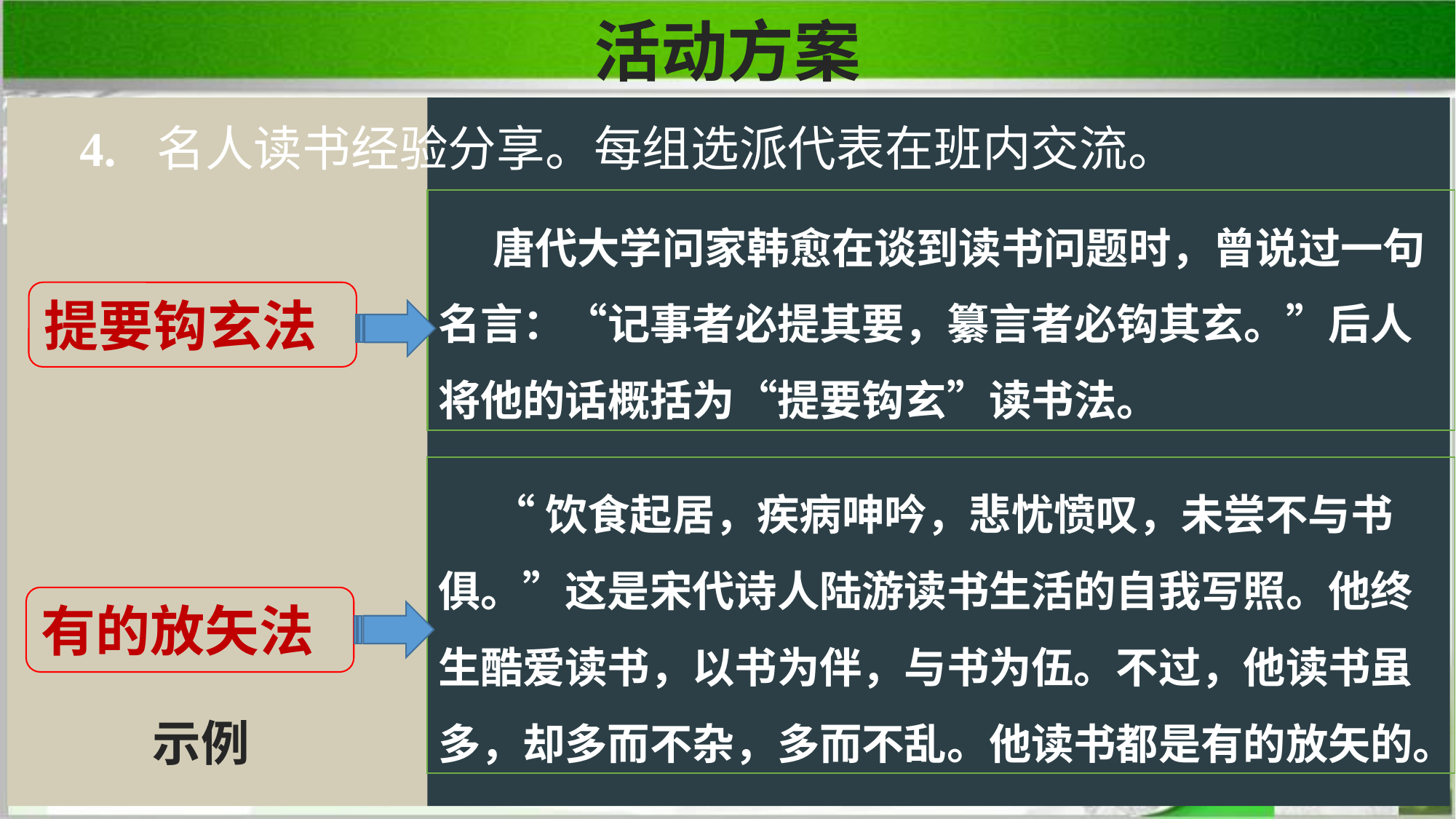

活动方案

         4. 名人读书经验分享。每组选派代表在班内交流。
唐代大学问家韩愈在谈到读书问题时，曾说过一句名言：“记事者必提其要，纂言者必钩其玄。”后人将他的话概括为“提要钩玄”读书法。
提要钩玄法

“饮食起居，疾病呻吟，悲忧愤叹，未尝不与书俱。”这是宋代诗人陆游读书生活的自我写照。他终生酷爱读书，以书为伴，与书为伍。不过，他读书虽多，却多而不杂，多而不乱。他读书都是有的放矢的。
有的放矢法

示例